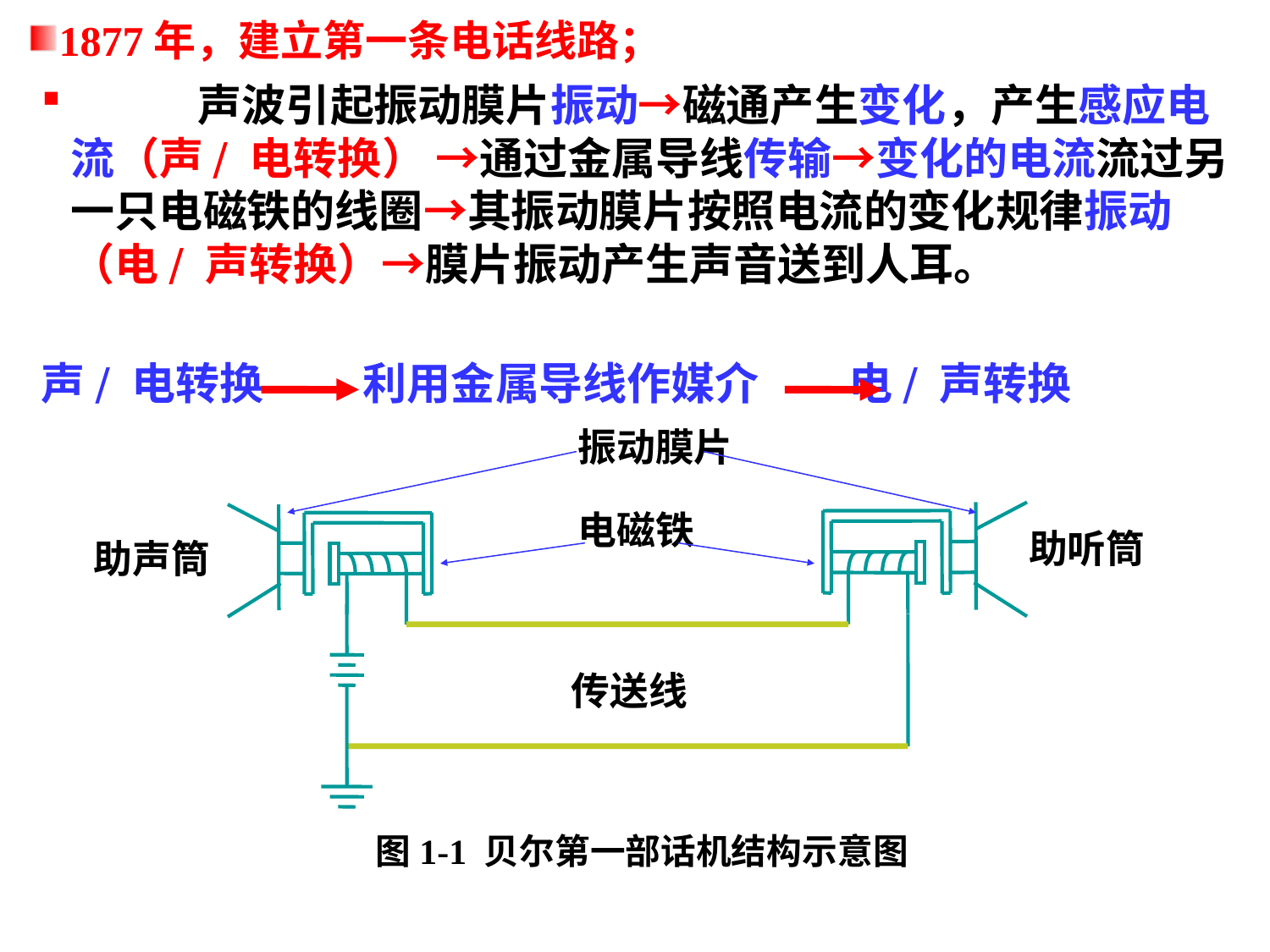

1877年，建立第一条电话线路；
	声波引起振动膜片振动→磁通产生变化，产生感应电流（声/电转换） →通过金属导线传输→变化的电流流过另一只电磁铁的线圈→其振动膜片按照电流的变化规律振动（电/声转换）→膜片振动产生声音送到人耳。

声/电转换          利用金属导线作媒介         电/声转换

振动膜片

电磁铁
助听筒
助声筒
传送线
图1-1 贝尔第一部话机结构示意图